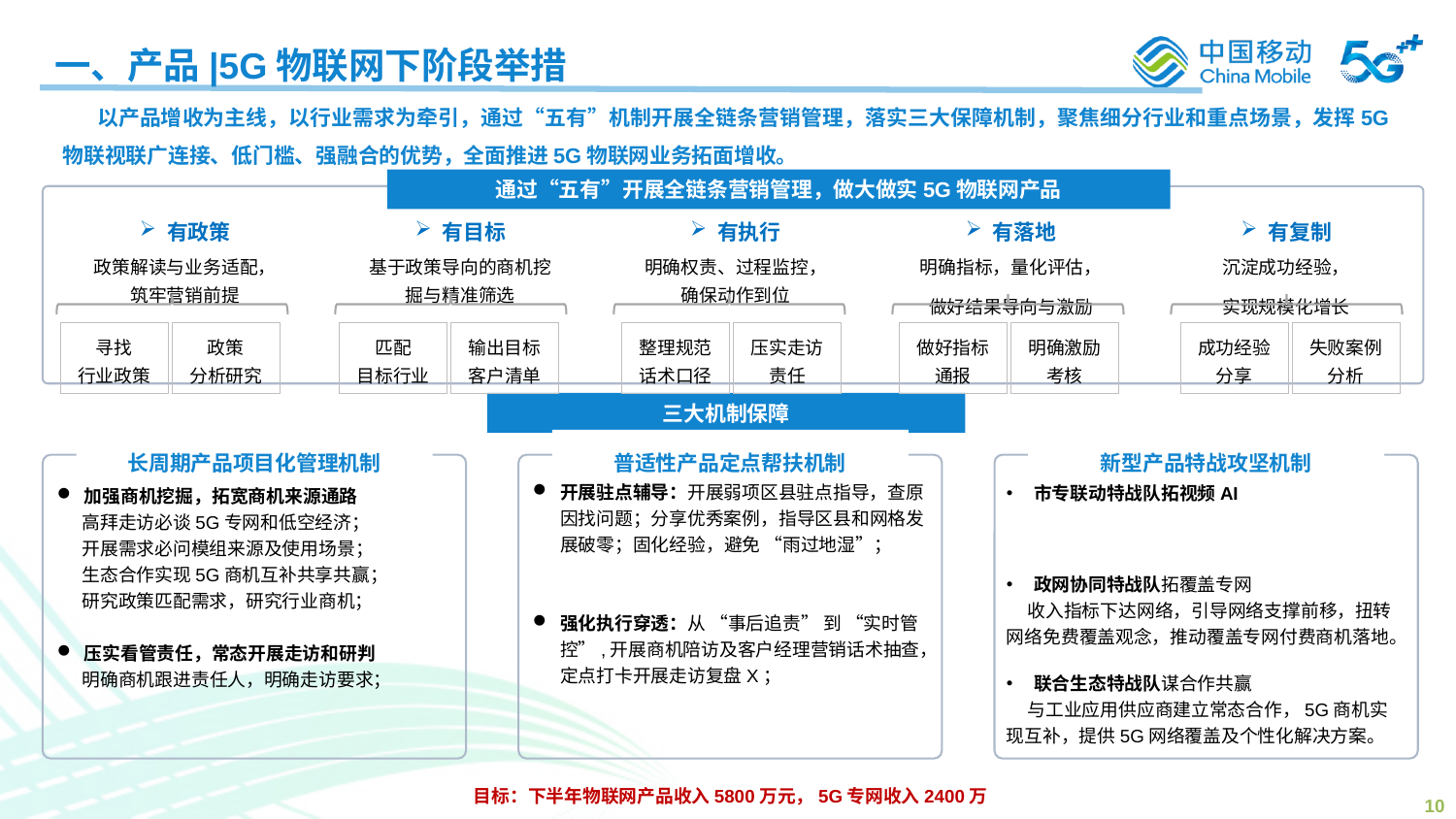

一、产品|5G物联网下阶段举措
      以产品增收为主线，以行业需求为牵引，通过“五有”机制开展全链条营销管理，落实三大保障机制，聚焦细分行业和重点场景，发挥5G物联视联广连接、低门槛、强融合的优势，全面推进5G物联网业务拓面增收。
通过“五有”开展全链条营销管理，做大做实5G物联网产品

有政策
政策解读与业务适配，筑牢营销前提
有目标
基于政策导向的商机挖掘与精准筛选
有执行
明确权责、过程监控，确保动作到位
有落地
明确指标，量化评估，
做好结果导向与激励
有复制
沉淀成功经验，
实现规模化增长
寻找
行业政策
政策
分析研究
匹配
目标行业
输出目标客户清单
整理规范话术口径
压实走访责任
做好指标通报
明确激励考核
成功经验
分享
失败案例分析
三大机制保障
长周期产品项目化管理机制

普适性产品定点帮扶机制

新型产品特战攻坚机制

开展驻点辅导：开展弱项区县驻点指导，查原因找问题；分享优秀案例，指导区县和网格发展破零；固化经验，避免 “雨过地湿”；

强化执行穿透：从 “事后追责” 到 “实时管控”,开展商机陪访及客户经理营销话术抽查，定点打卡开展走访复盘X；
市专联动特战队拓视频AI
加强商机挖掘，拓宽商机来源通路
     高拜走访必谈5G专网和低空经济；
     开展需求必问模组来源及使用场景；
     生态合作实现5G商机互补共享共赢；
     研究政策匹配需求，研究行业商机；

压实看管责任，常态开展走访和研判
     明确商机跟进责任人，明确走访要求；

政网协同特战队拓覆盖专网
    收入指标下达网络，引导网络支撑前移，扭转网络免费覆盖观念，推动覆盖专网付费商机落地。
联合生态特战队谋合作共赢
    与工业应用供应商建立常态合作，5G商机实现互补，提供5G网络覆盖及个性化解决方案。
目标：下半年物联网产品收入5800万元，5G专网收入2400万